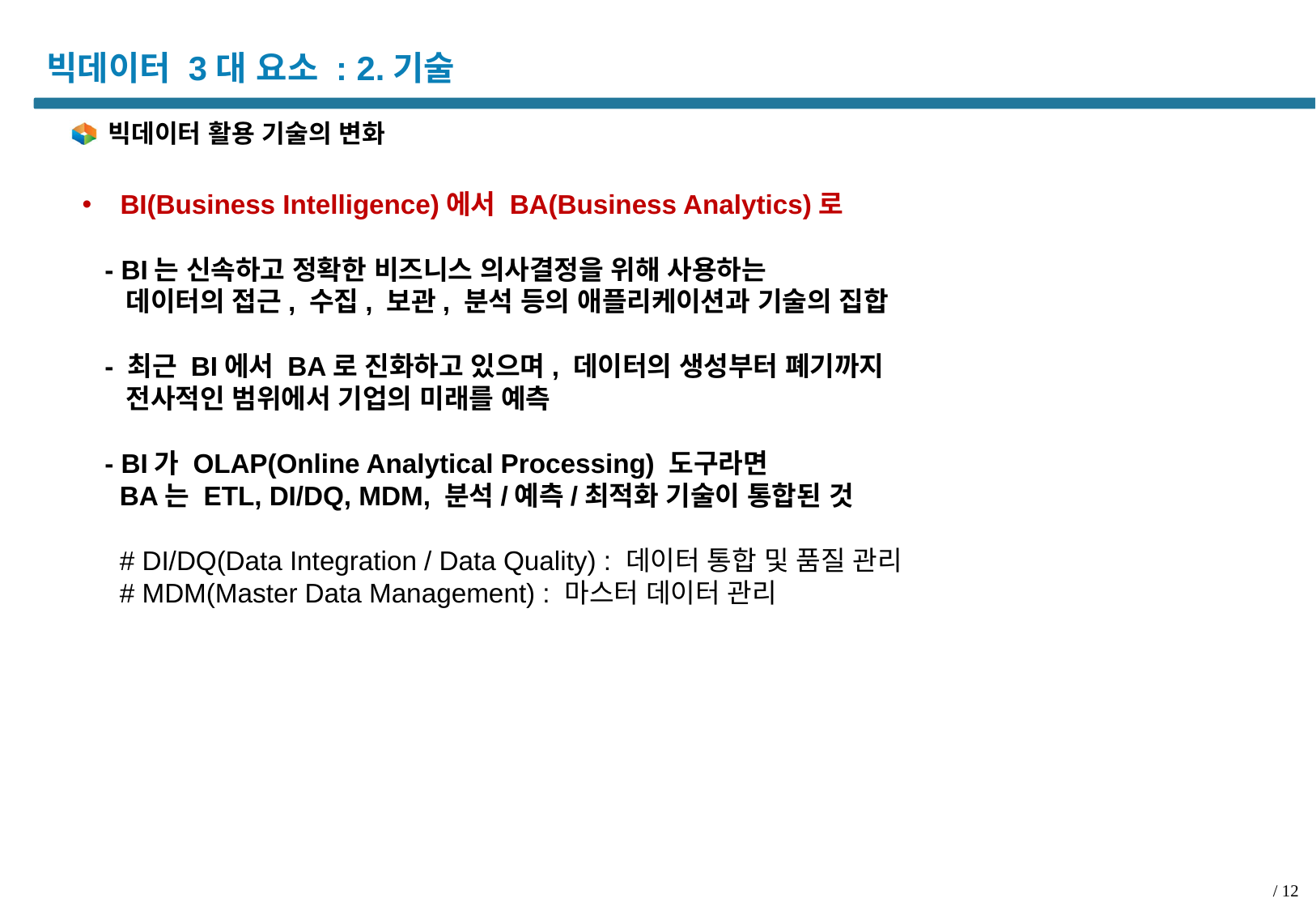

# 빅데이터 3대 요소 : 2.기술
빅데이터 활용 기술의 변화
BI(Business Intelligence)에서 BA(Business Analytics)로

   - BI는 신속하고 정확한 비즈니스 의사결정을 위해 사용하는
     데이터의 접근, 수집, 보관, 분석 등의 애플리케이션과 기술의 집합

   - 최근 BI에서 BA로 진화하고 있으며, 데이터의 생성부터 폐기까지
     전사적인 범위에서 기업의 미래를 예측

   - BI가 OLAP(Online Analytical Processing) 도구라면
     BA는 ETL, DI/DQ, MDM, 분석/예측/최적화 기술이 통합된 것

     # DI/DQ(Data Integration / Data Quality) : 데이터 통합 및 품질 관리
     # MDM(Master Data Management) : 마스터 데이터 관리
/ 12